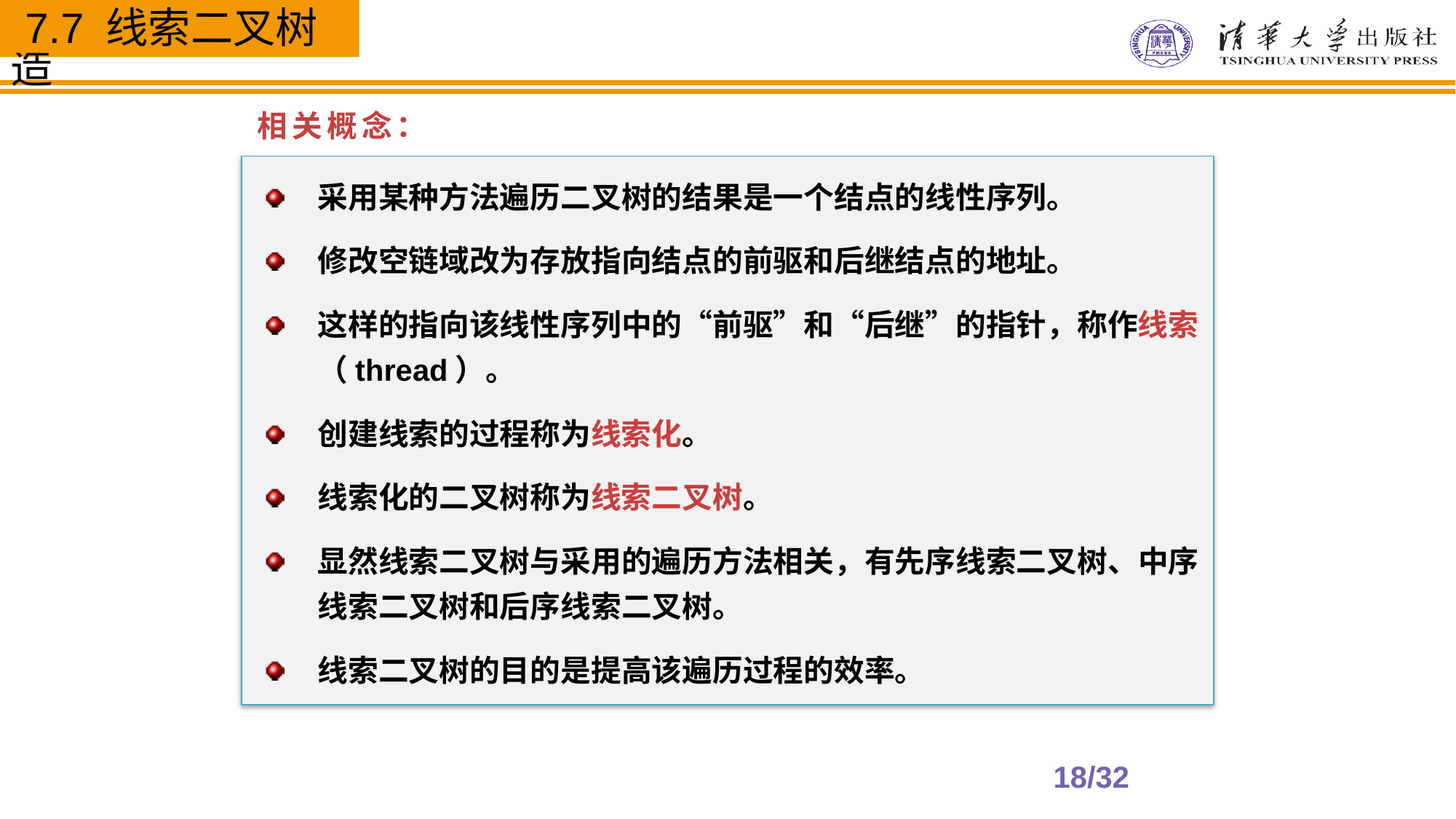

7.7 线索二叉树
相关概念：
采用某种方法遍历二叉树的结果是一个结点的线性序列。
修改空链域改为存放指向结点的前驱和后继结点的地址。
这样的指向该线性序列中的“前驱”和“后继”的指针，称作线索（thread）。
创建线索的过程称为线索化。
线索化的二叉树称为线索二叉树。
显然线索二叉树与采用的遍历方法相关，有先序线索二叉树、中序线索二叉树和后序线索二叉树。
线索二叉树的目的是提高该遍历过程的效率。
18/32